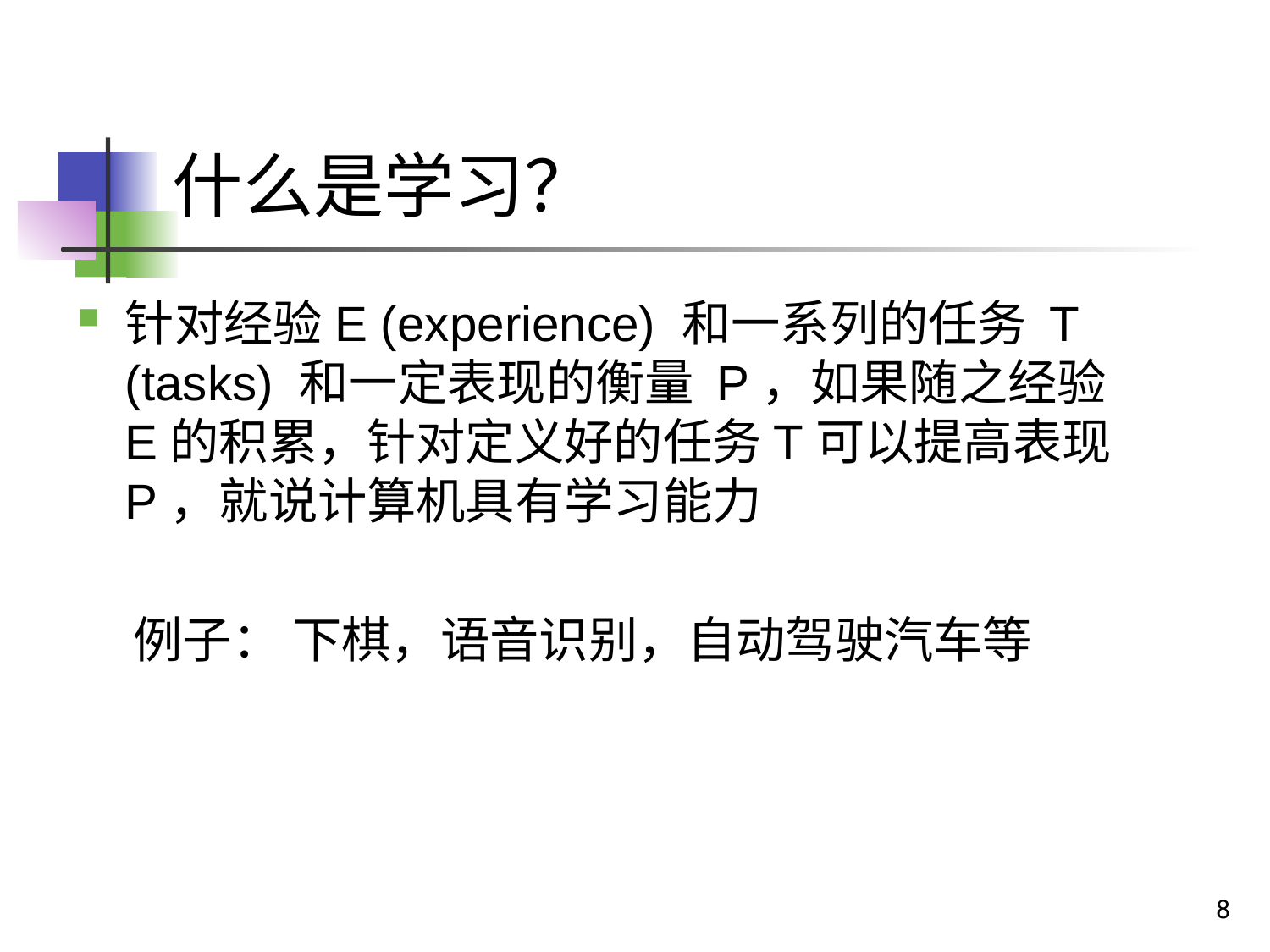

# 什么是学习？
针对经验E (experience) 和一系列的任务 T (tasks) 和一定表现的衡量 P，如果随之经验E的积累，针对定义好的任务T可以提高表现P，就说计算机具有学习能力

    例子： 下棋，语音识别，自动驾驶汽车等
8